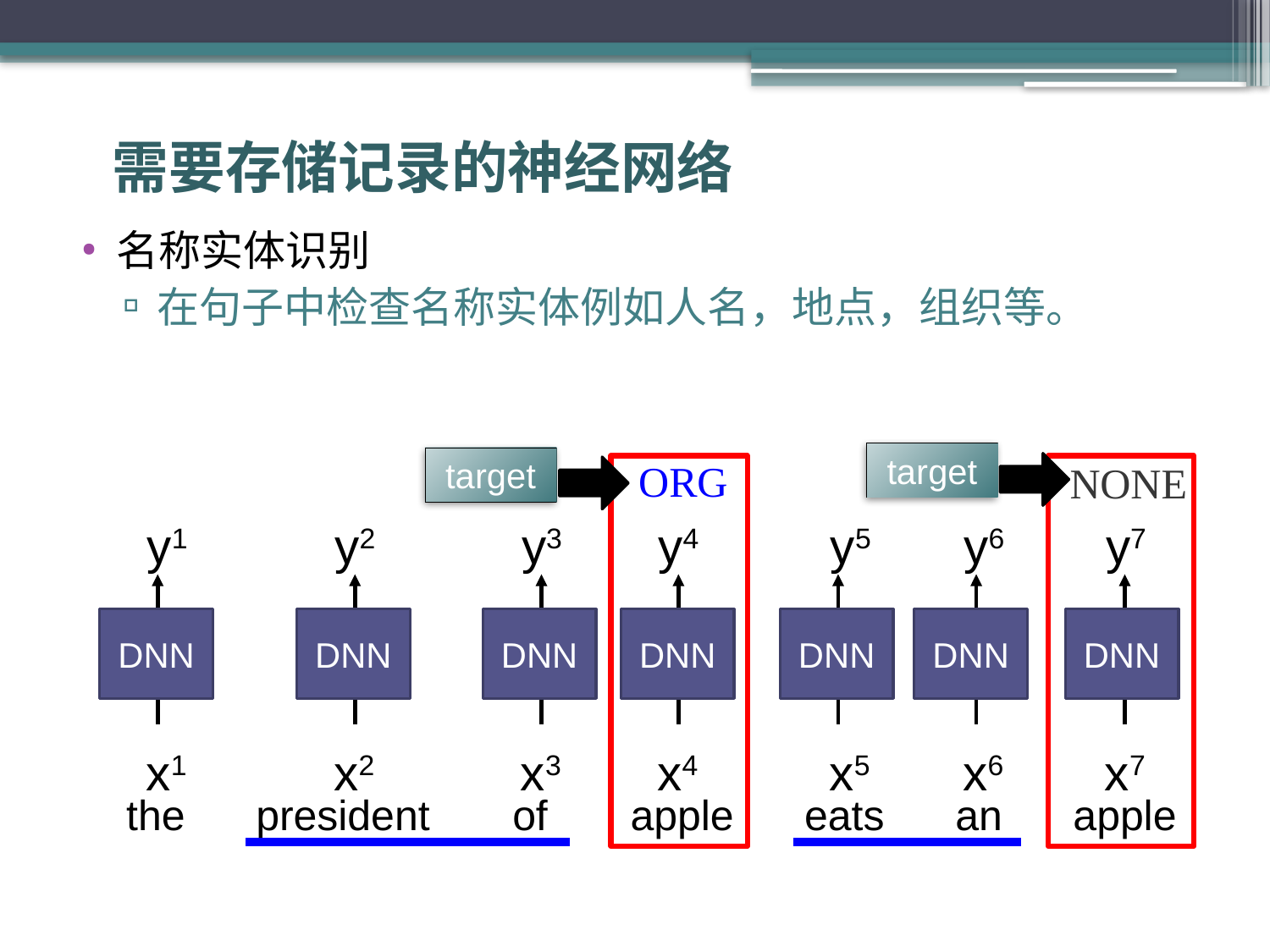

# 需要存储记录的神经网络
名称实体识别
在句子中检查名称实体例如人名，地点，组织等。
target
target
ORG
NONE

y1
y2
y3
y4
y5
y6
y7
DNN
DNN
DNN
DNN
DNN
DNN
DNN
x1
x2
x3
x4
x5
x6
x7
the      president       of       apple      eats      an      apple